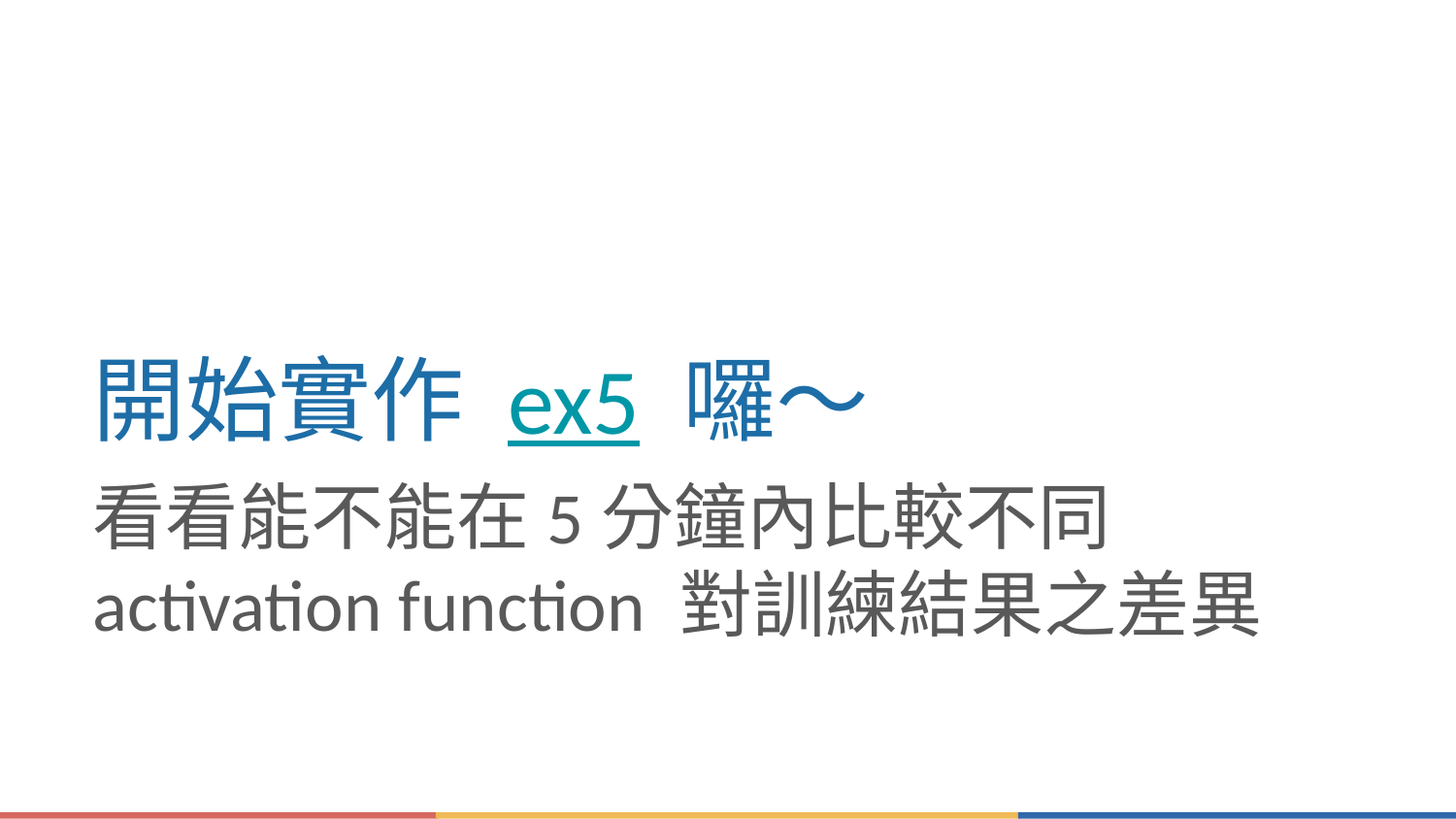

# 開始實作 ex5 囉～
看看能不能在5分鐘內比較不同 activation function 對訓練結果之差異